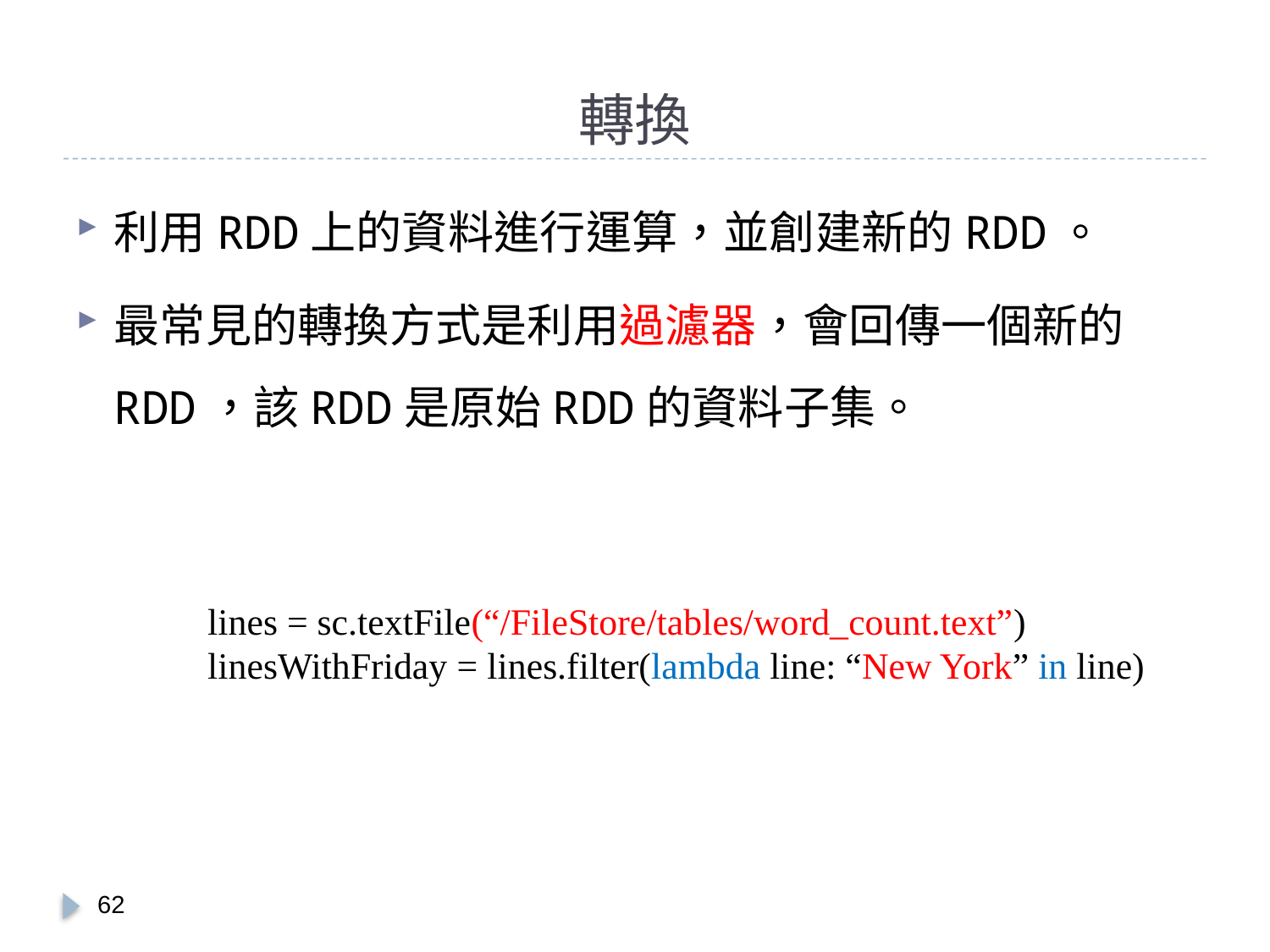

# 轉換
利用RDD上的資料進行運算，並創建新的RDD。
最常見的轉換方式是利用過濾器，會回傳一個新的RDD，該RDD是原始RDD的資料子集。

lines = sc.textFile(“/FileStore/tables/word_count.text”)
linesWithFriday = lines.filter(lambda line: “New York” in line)
62